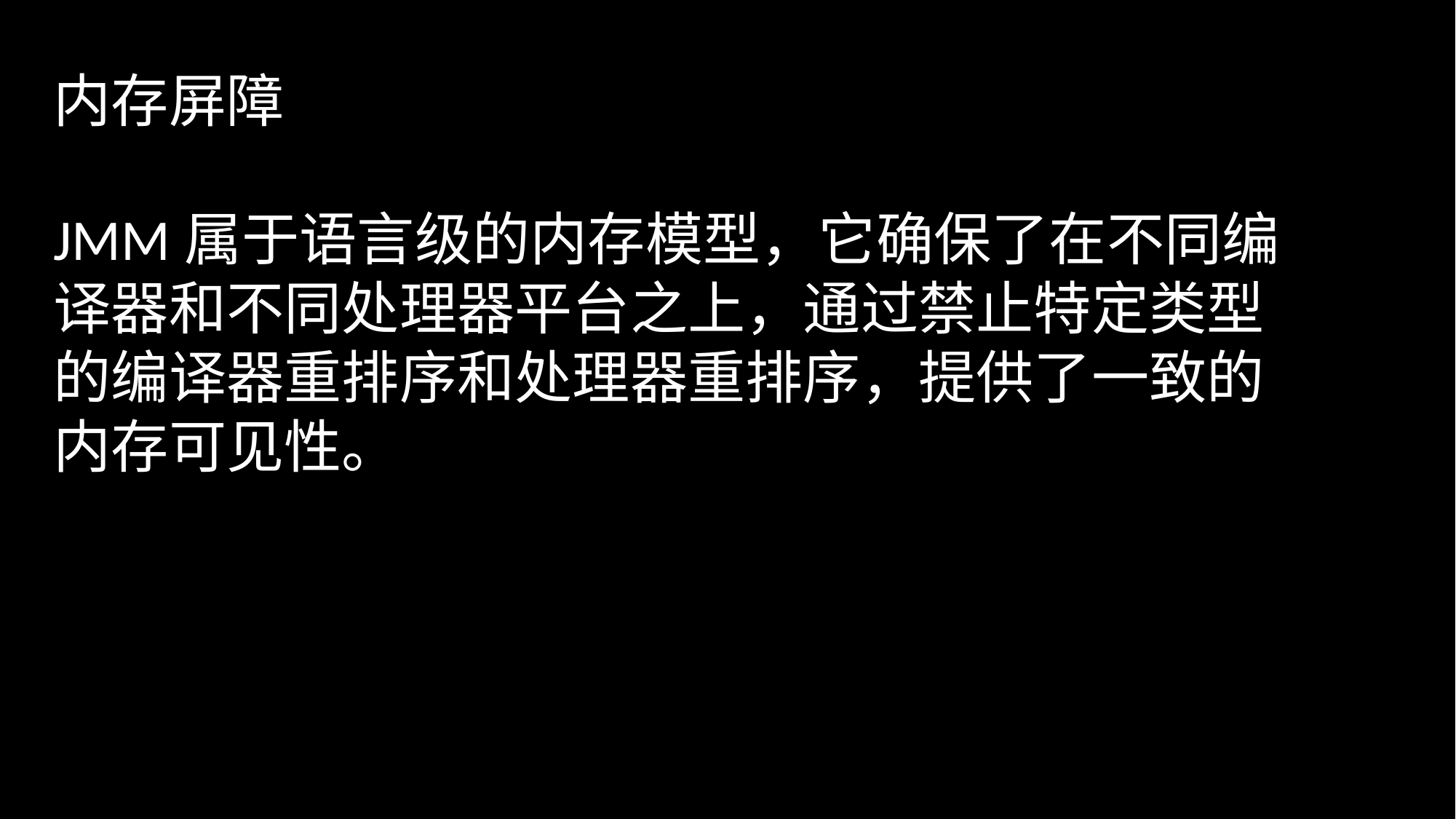

内存屏障

JMM属于语言级的内存模型，它确保了在不同编译器和不同处理器平台之上，通过禁止特定类型的编译器重排序和处理器重排序，提供了一致的内存可见性。